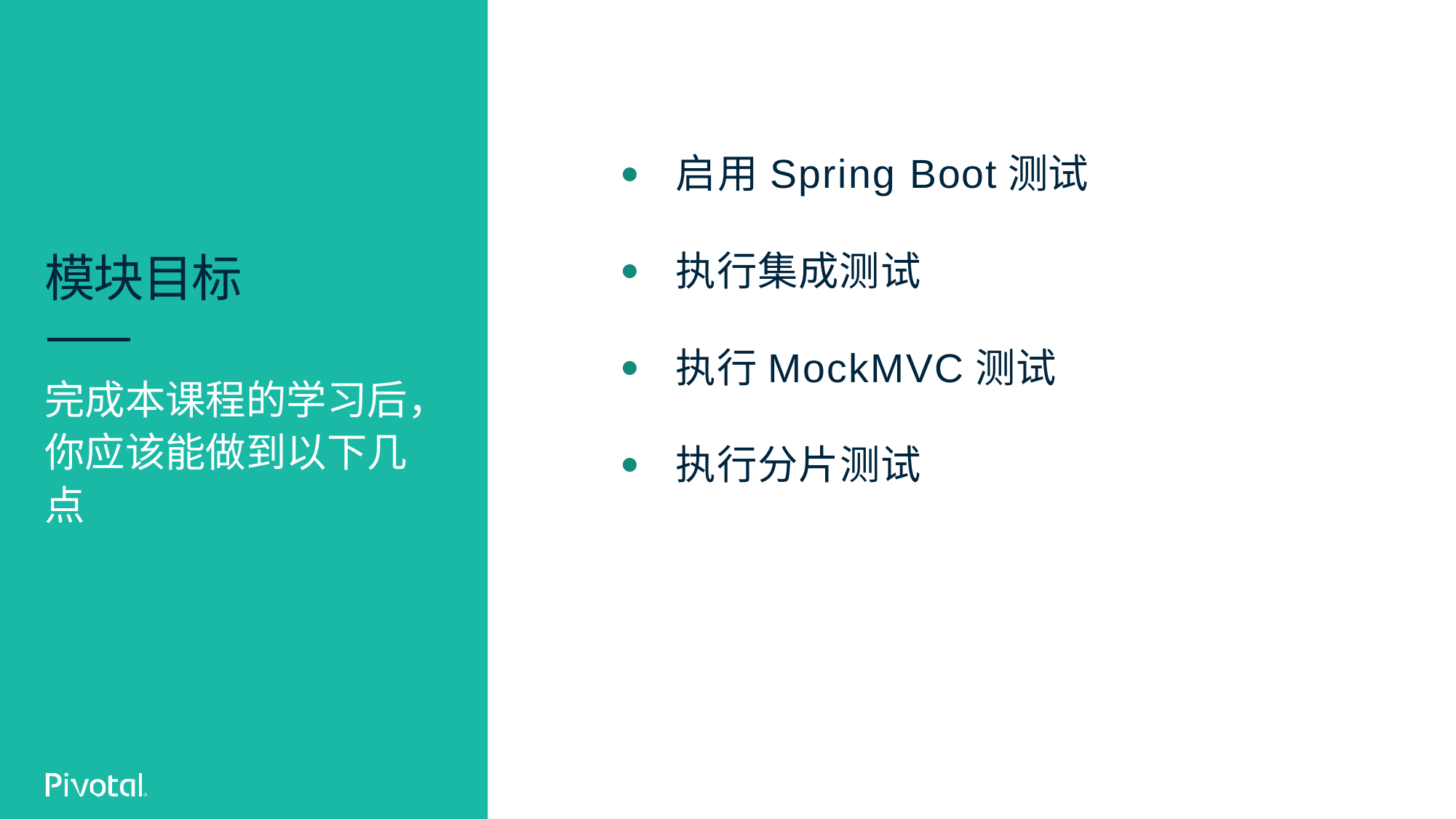

启用Spring Boot测试
执行集成测试
执行MockMVC测试
执行分片测试
模块目标
完成本课程的学习后，你应该能做到以下几点
24